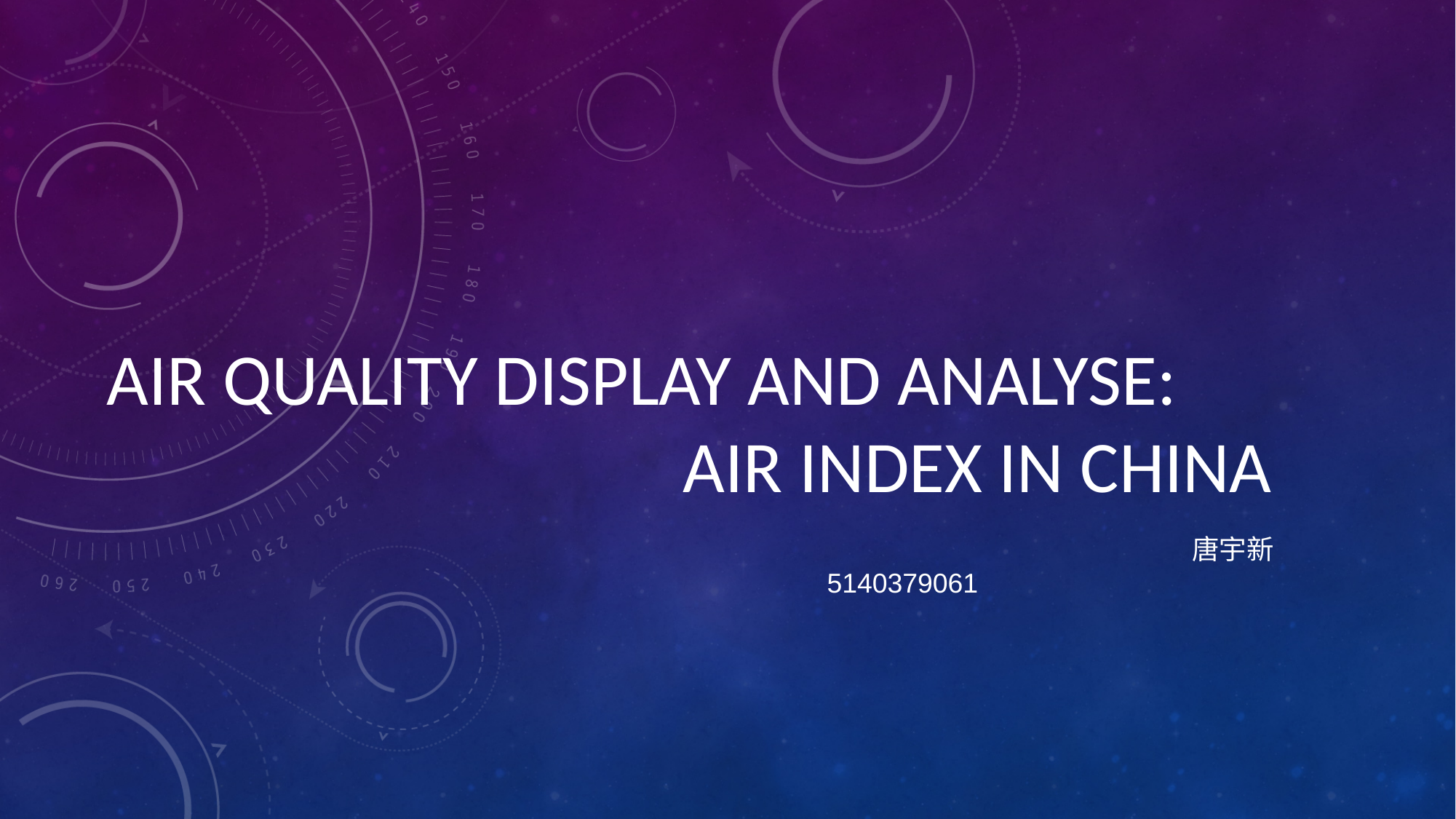

# Air Quality Display And Analyse:  Air Index In China
                                                                                                  唐宇新  5140379061